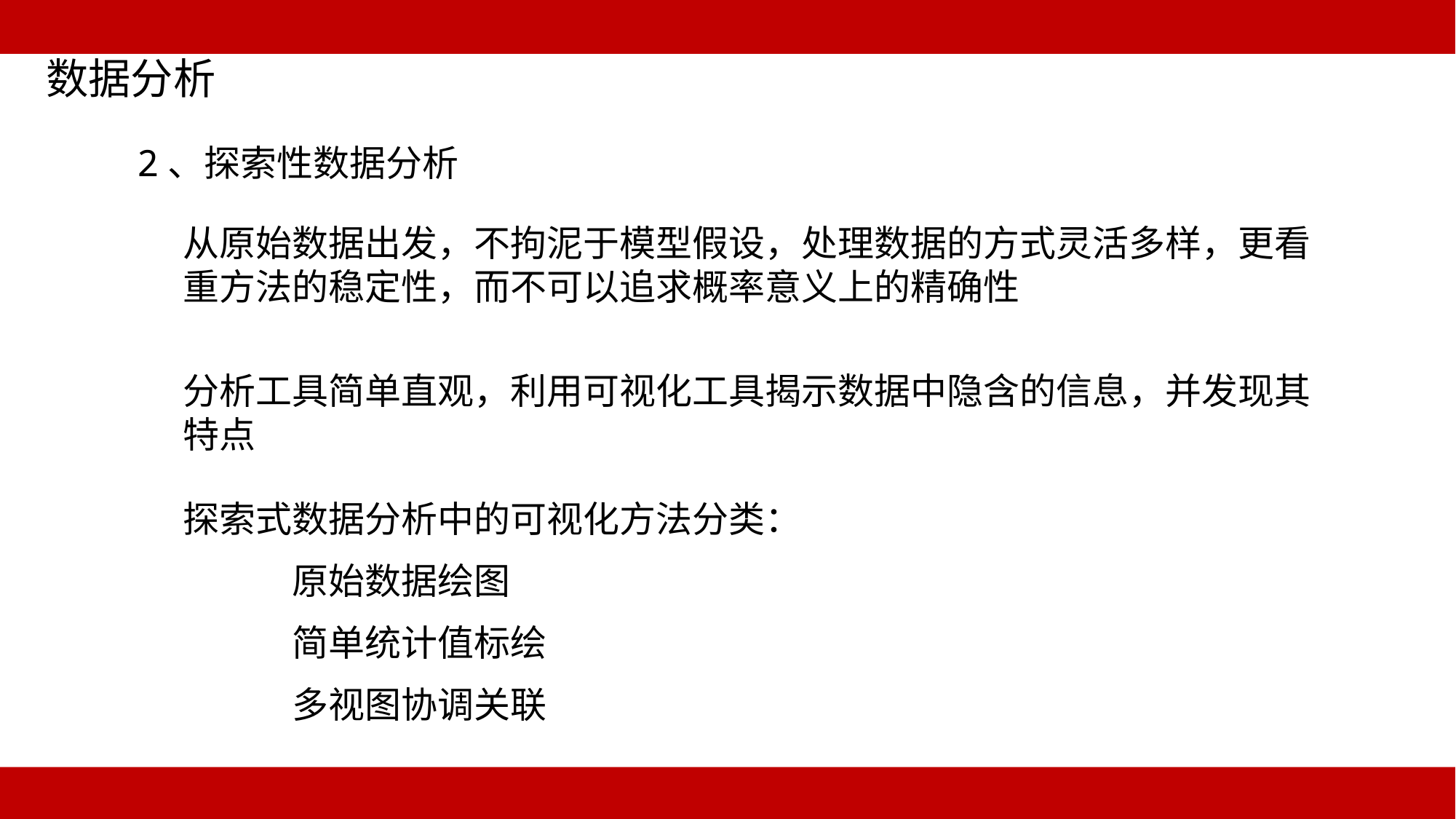

数据分析
2、探索性数据分析
从原始数据出发，不拘泥于模型假设，处理数据的方式灵活多样，更看重方法的稳定性，而不可以追求概率意义上的精确性
分析工具简单直观，利用可视化工具揭示数据中隐含的信息，并发现其特点
探索式数据分析中的可视化方法分类：
原始数据绘图
简单统计值标绘
多视图协调关联